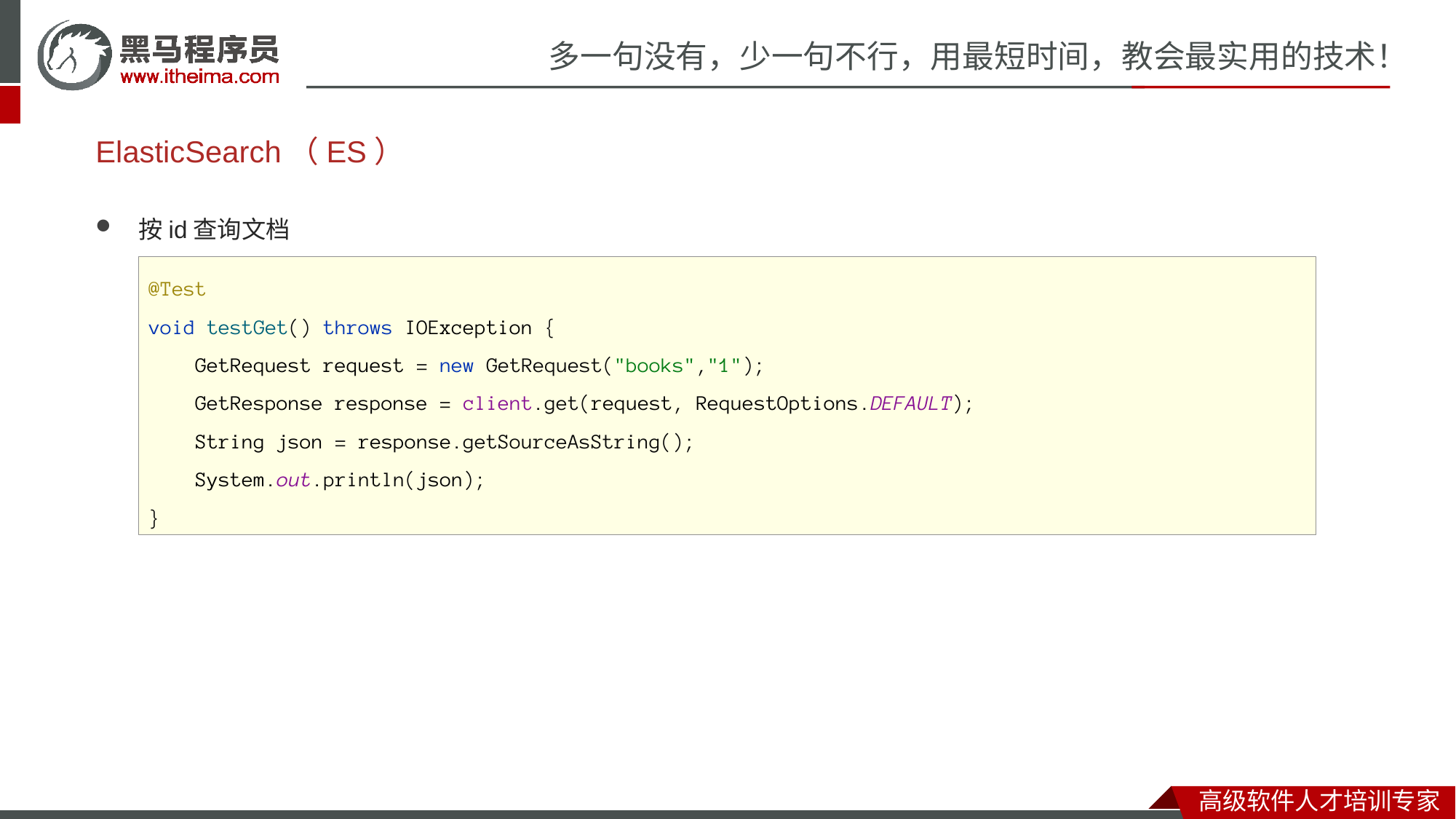

# ElasticSearch（ES）
按id查询文档
@Test
void testGet() throws IOException {
    GetRequest request = new GetRequest("books","1");
    GetResponse response = client.get(request, RequestOptions.DEFAULT);
    String json = response.getSourceAsString();
    System.out.println(json);
}